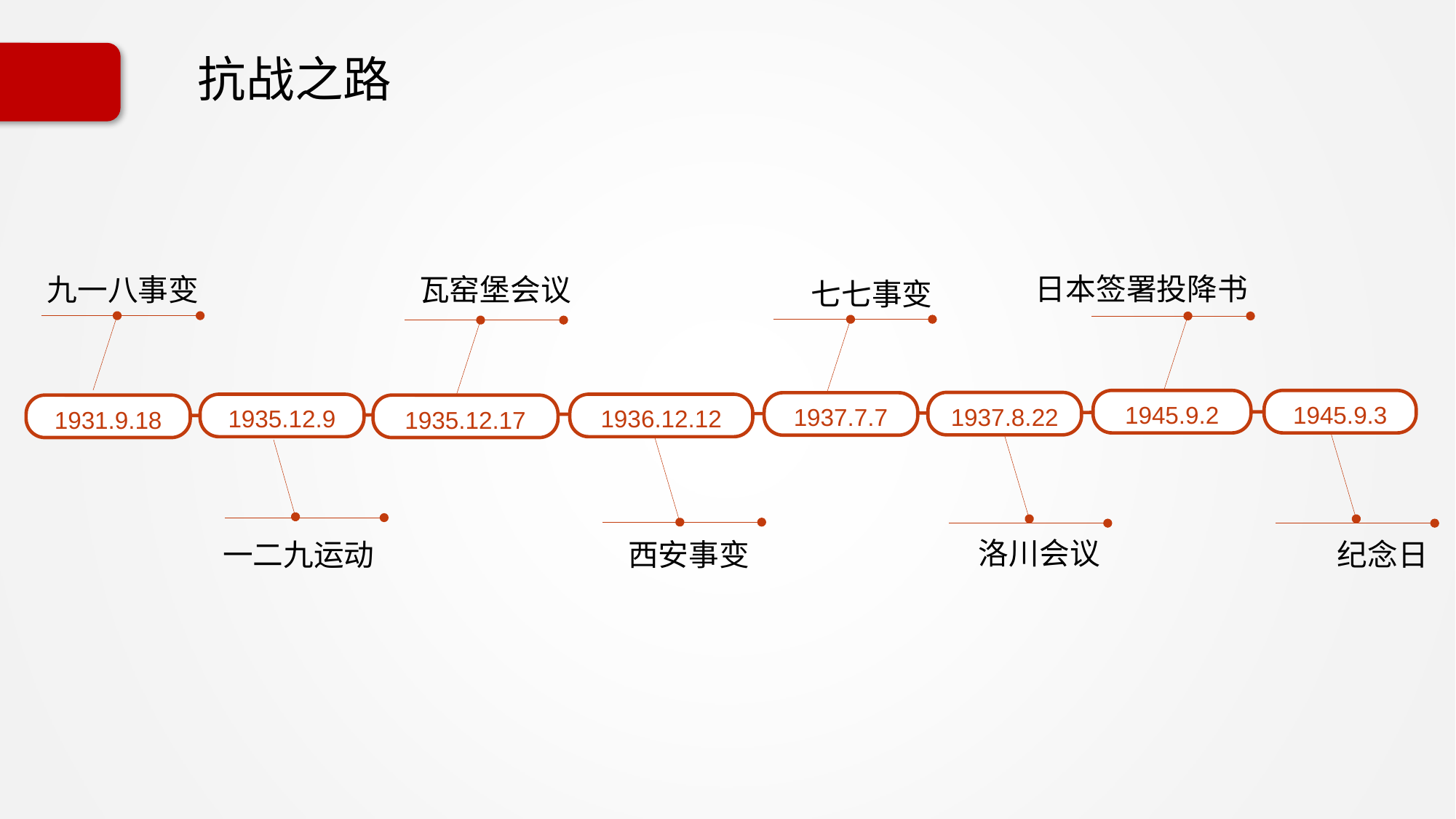

# 抗战之路
日本签署投降书
瓦窑堡会议
九一八事变
七七事变
1945.9.2
1945.9.3
1937.8.22
1937.7.7
1935.12.9
1936.12.12
1931.9.18
1935.12.17
洛川会议
一二九运动
西安事变
纪念日